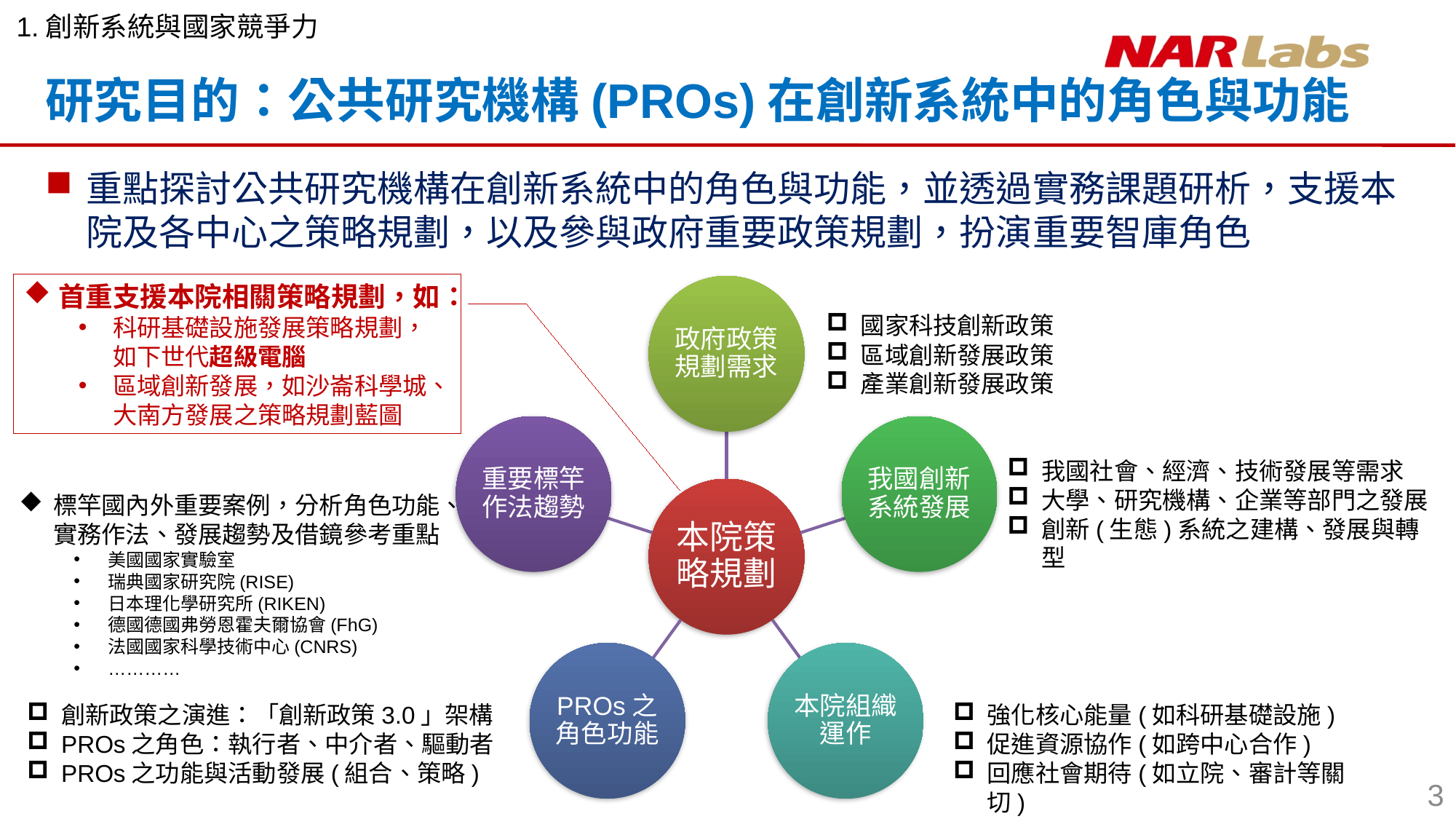

1.創新系統與國家競爭力
研究目的：公共研究機構(PROs)在創新系統中的角色與功能
重點探討公共研究機構在創新系統中的角色與功能，並透過實務課題研析，支援本院及各中心之策略規劃，以及參與政府重要政策規劃，扮演重要智庫角色
本院策略規劃

政府政策規劃需求

我國創新系統發展

本院組織運作

PROs之角色功能

重要標竿作法趨勢
首重支援本院相關策略規劃，如：
科研基礎設施發展策略規劃，如下世代超級電腦
區域創新發展，如沙崙科學城、大南方發展之策略規劃藍圖
國家科技創新政策
區域創新發展政策
產業創新發展政策
我國社會、經濟、技術發展等需求
大學、研究機構、企業等部門之發展
創新(生態)系統之建構、發展與轉型
標竿國內外重要案例，分析角色功能、實務作法、發展趨勢及借鏡參考重點
美國國家實驗室
瑞典國家研究院(RISE)
日本理化學研究所(RIKEN)
德國德國弗勞恩霍夫爾協會(FhG)
法國國家科學技術中心(CNRS)
…………
創新政策之演進：「創新政策3.0」架構
PROs之角色：執行者、中介者、驅動者
PROs之功能與活動發展(組合、策略)
強化核心能量(如科研基礎設施)
促進資源協作(如跨中心合作)
回應社會期待(如立院、審計等關切)
3